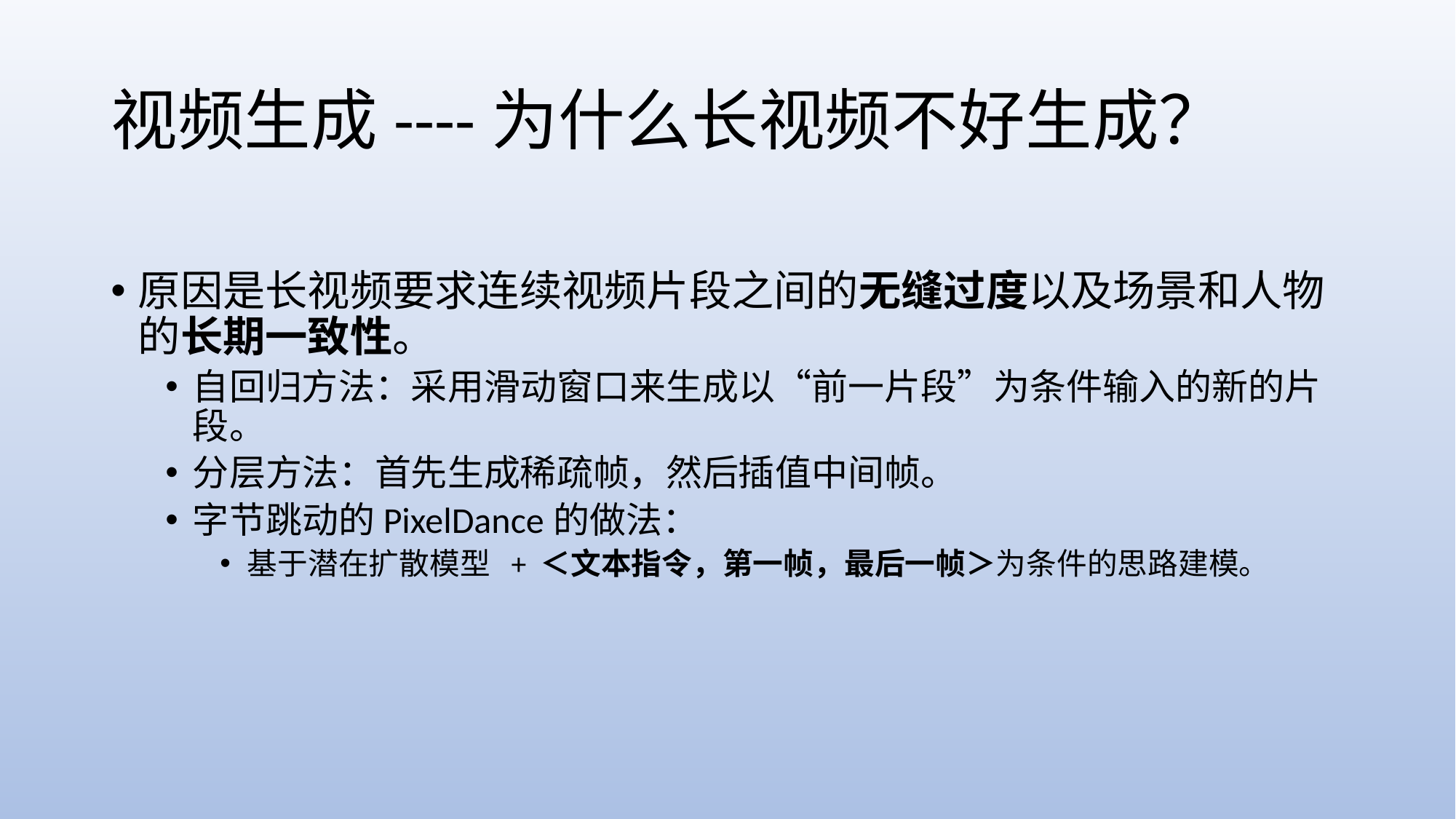

# 视频生成----为什么长视频不好生成？
原因是长视频要求连续视频片段之间的无缝过度以及场景和人物的长期一致性。
自回归方法：采用滑动窗口来生成以“前一片段”为条件输入的新的片段。
分层方法：首先生成稀疏帧，然后插值中间帧。
字节跳动的PixelDance的做法：
基于潜在扩散模型  + ＜文本指令，第一帧，最后一帧＞为条件的思路建模。